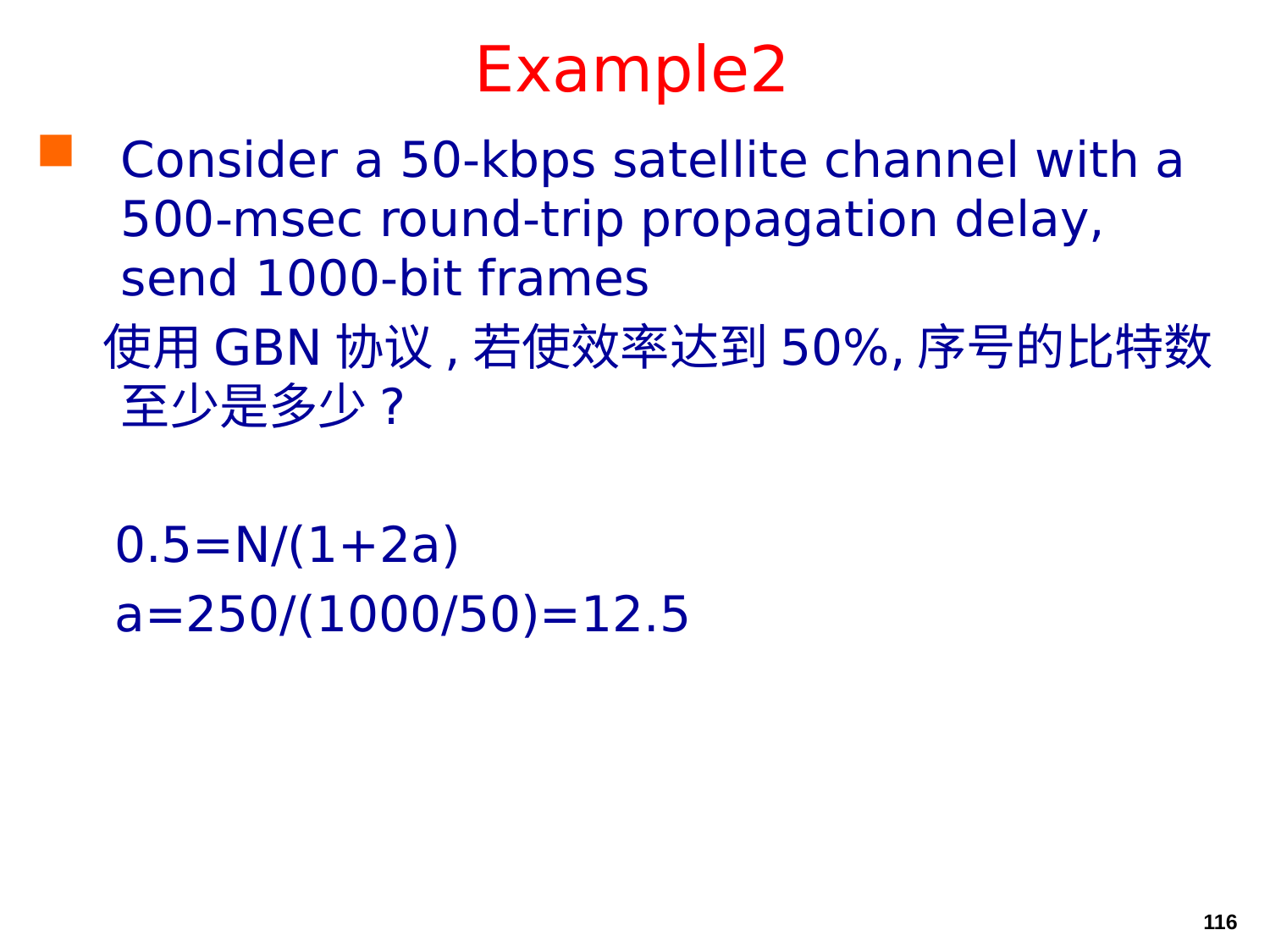

# Example2
Consider a 50-kbps satellite channel with a 500-msec round-trip propagation delay, send 1000-bit frames
     使用GBN协议,若使效率达到50%,序号的比特数至少是多少?

     0.5=N/(1+2a)
     a=250/(1000/50)=12.5